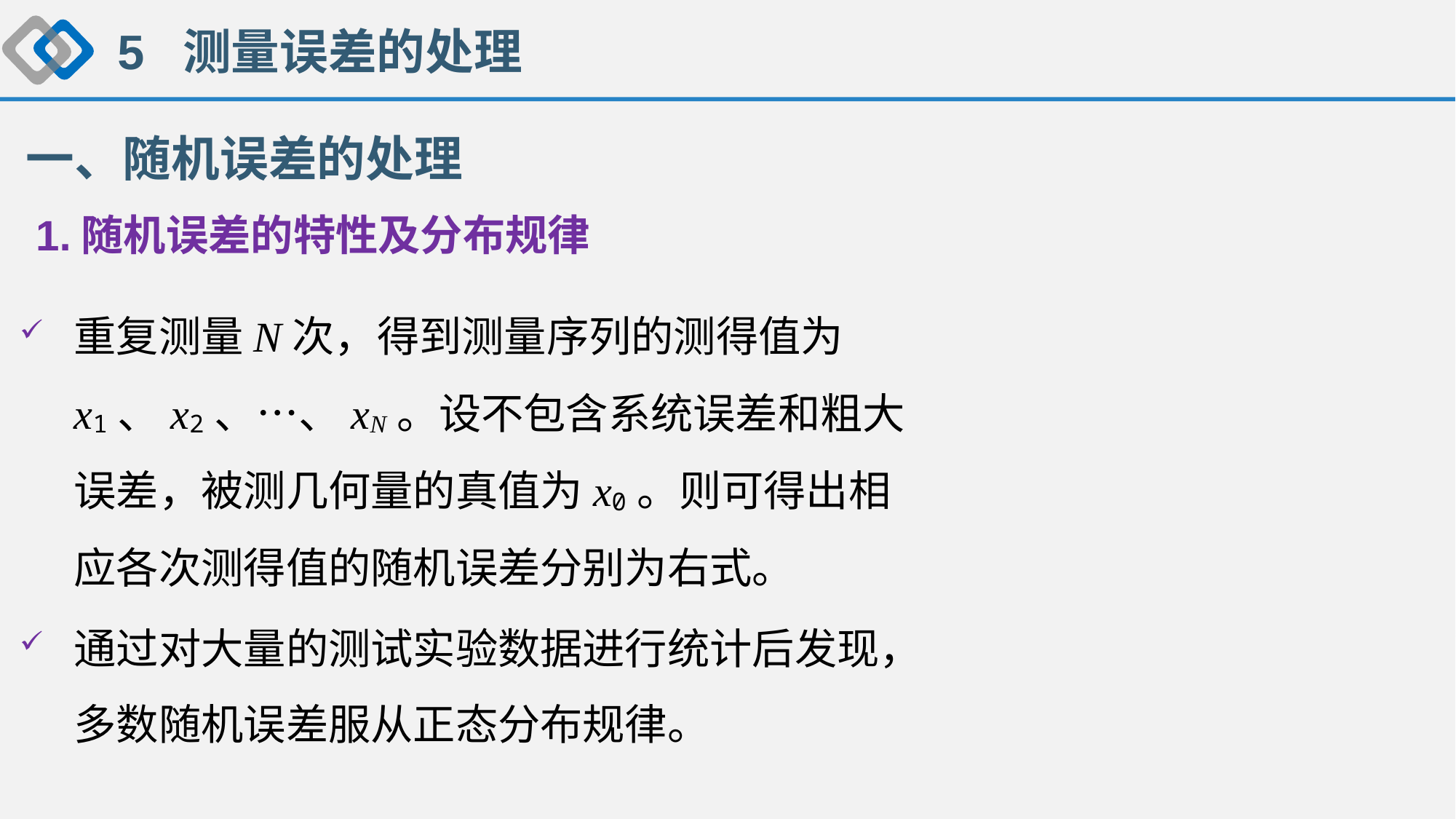

5  测量误差的处理
一、随机误差的处理
1.随机误差的特性及分布规律
重复测量N次，得到测量序列的测得值为x1、x2、…、xN。设不包含系统误差和粗大误差，被测几何量的真值为x0。则可得出相应各次测得值的随机误差分别为右式。
通过对大量的测试实验数据进行统计后发现，多数随机误差服从正态分布规律。